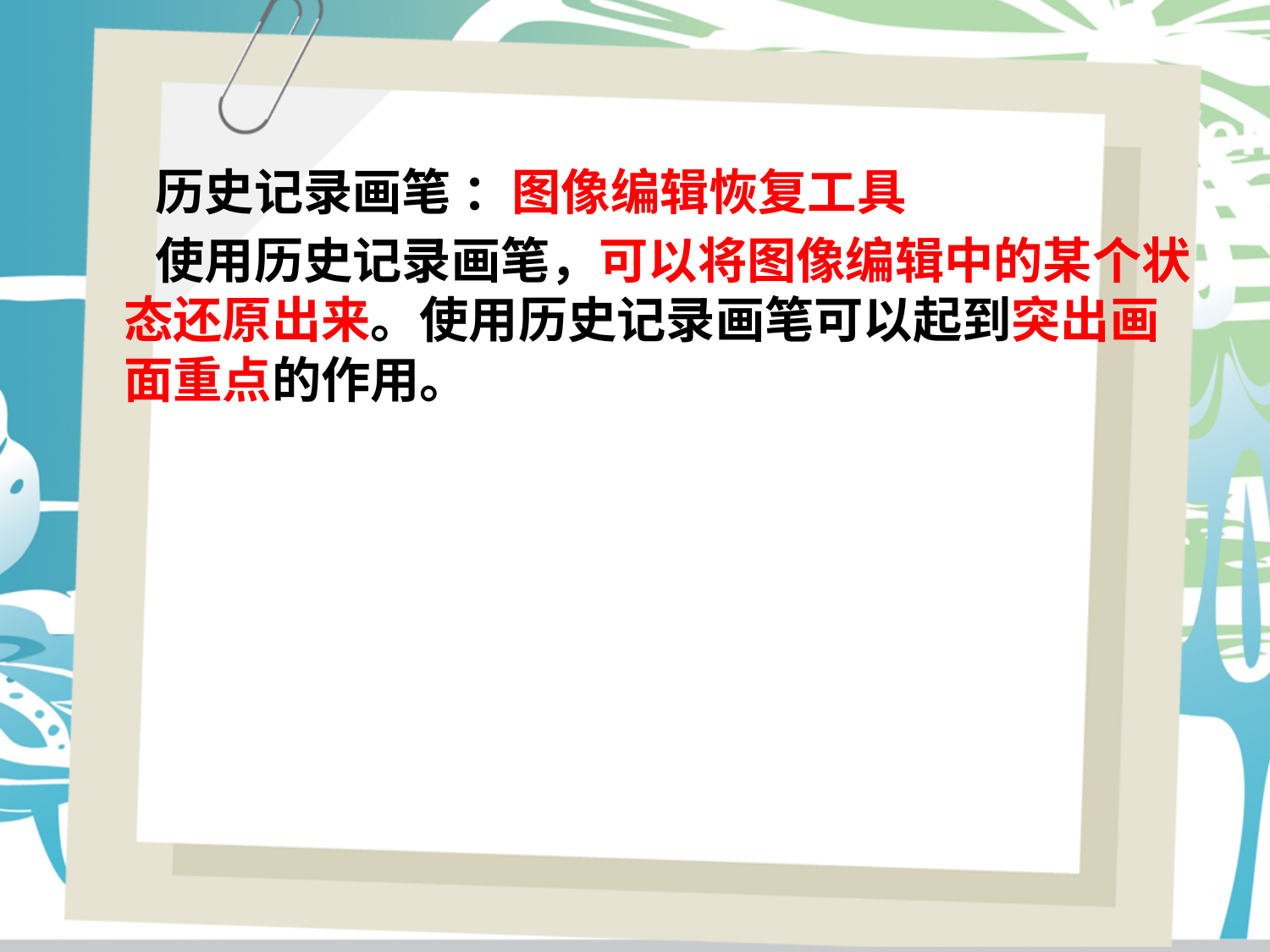

历史记录画笔 ：图像编辑恢复工具
      使用历史记录画笔，可以将图像编辑中的某个状态还原出来。使用历史记录画笔可以起到突出画面重点的作用。